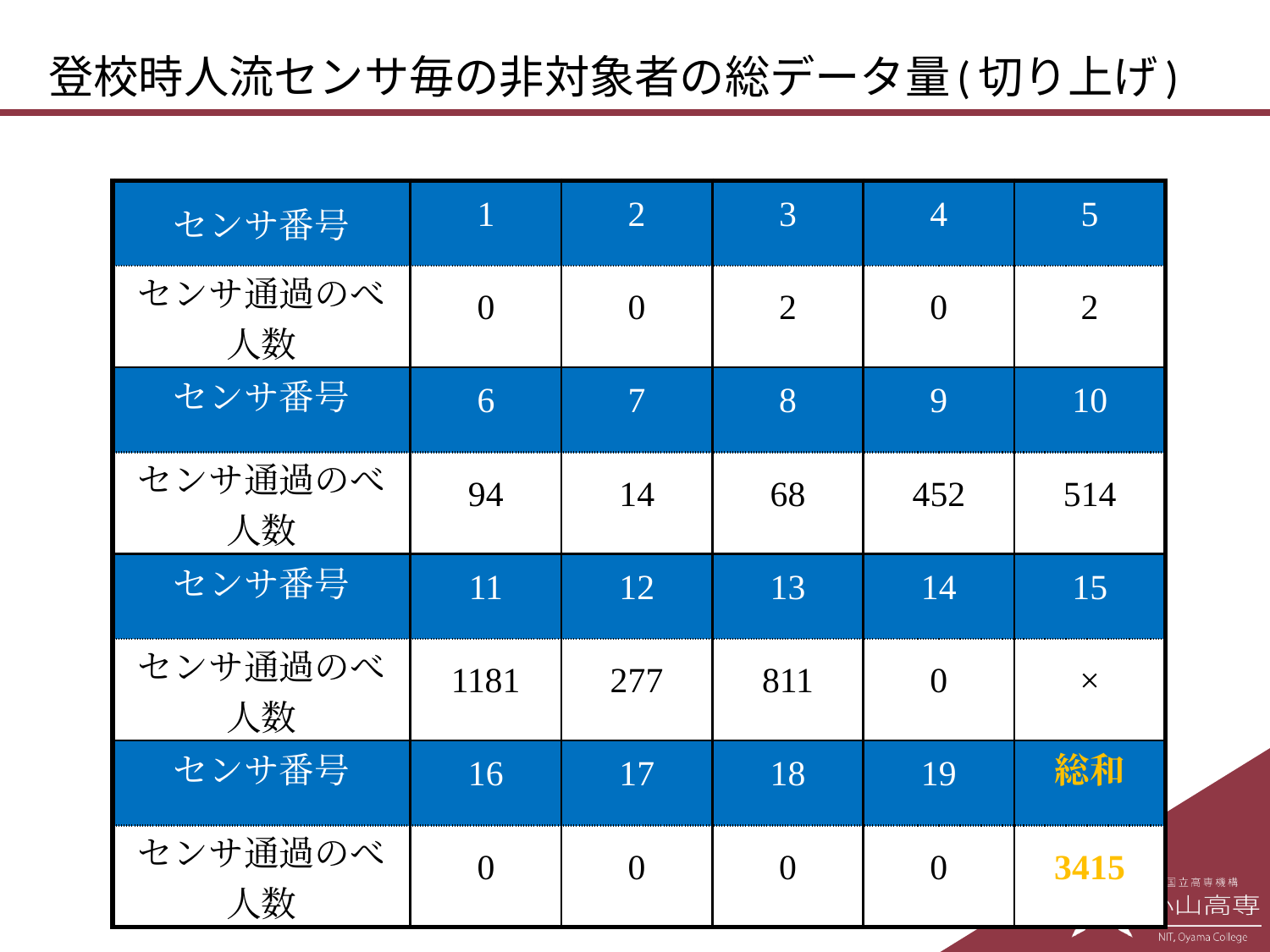

# 登校時人流センサ毎の非対象者の総データ量(切り上げ)
| センサ番号 | 1 | 2 | 3 | 4 | 5 |
| --- | --- | --- | --- | --- | --- |
| センサ通過のべ人数 | 0 | 0 | 2 | 0 | 2 |
| センサ番号 | 6 | 7 | 8 | 9 | 10 |
| センサ通過のべ人数 | 94 | 14 | 68 | 452 | 514 |
| センサ番号 | 11 | 12 | 13 | 14 | 15 |
| センサ通過のべ人数 | 1181 | 277 | 811 | 0 | × |
| センサ番号 | 16 | 17 | 18 | 19 | 総和 |
| センサ通過のべ人数 | 0 | 0 | 0 | 0 | 3415 |